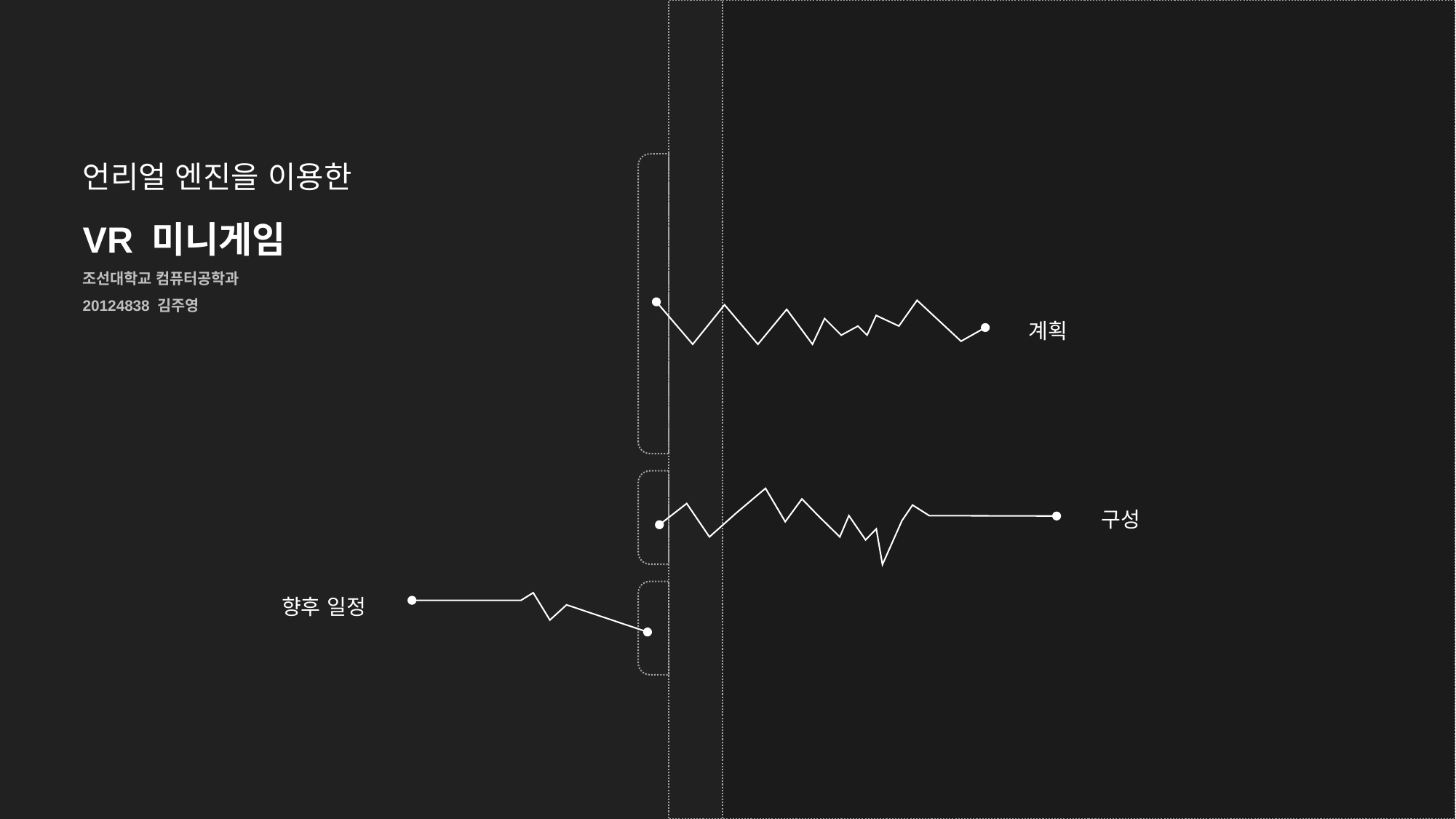

언리얼 엔진을 이용한
VR 미니게임
조선대학교 컴퓨터공학과
20124838 김주영

계획

구성

향후 일정